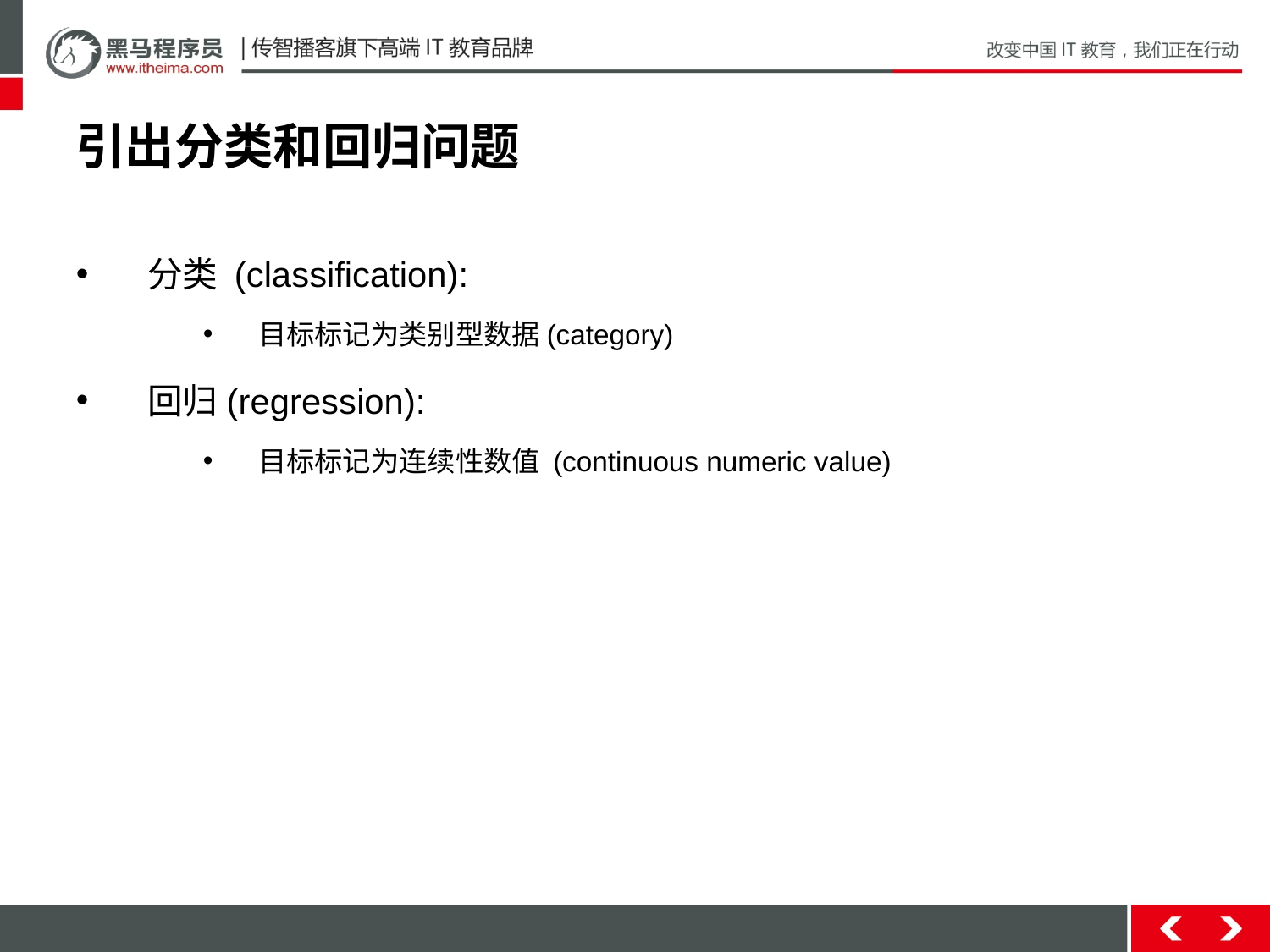

# 引出分类和回归问题
分类 (classification):
目标标记为类别型数据(category)
回归(regression):
目标标记为连续性数值 (continuous numeric value)